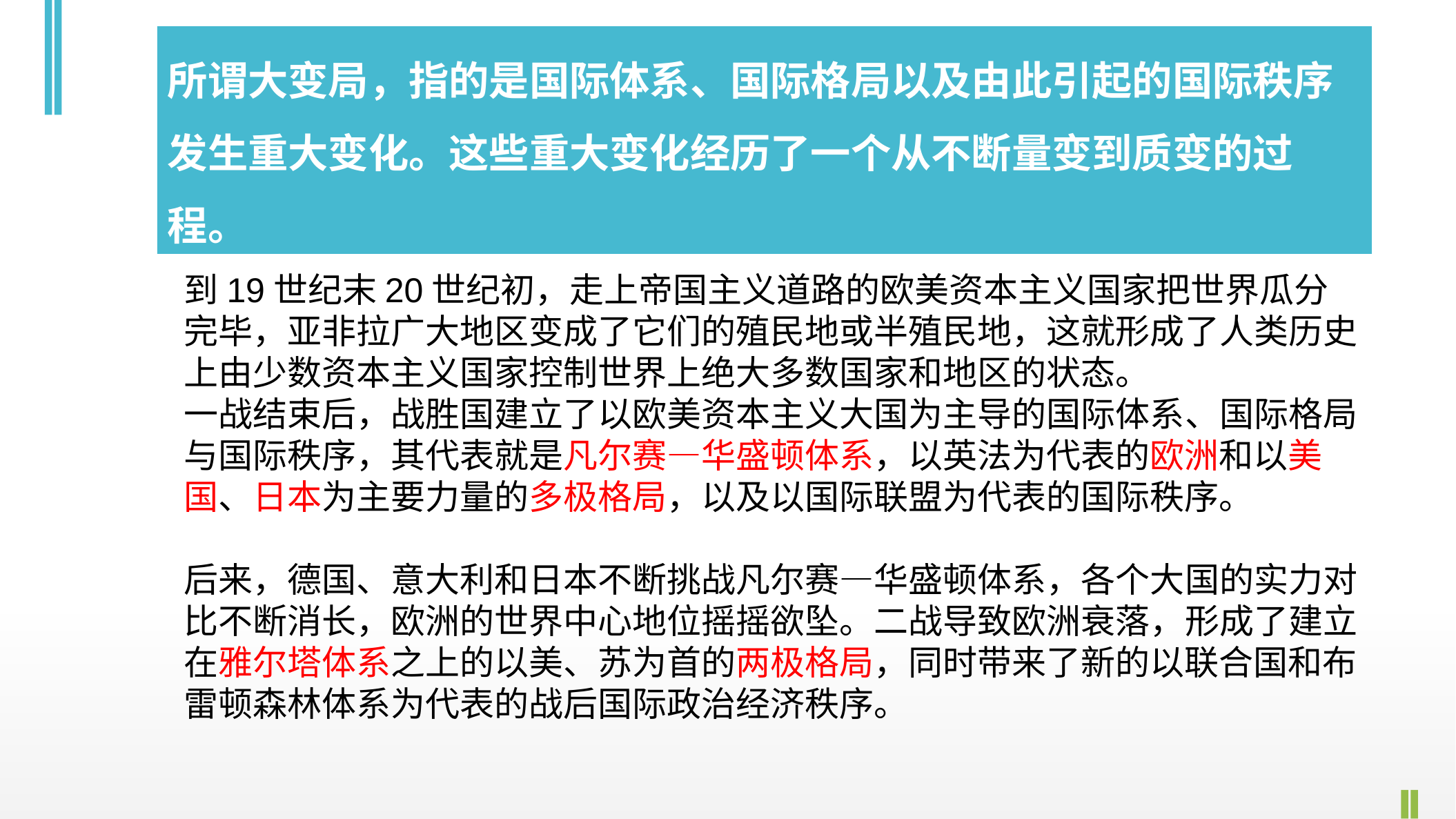

所谓大变局，指的是国际体系、国际格局以及由此引起的国际秩序发生重大变化。这些重大变化经历了一个从不断量变到质变的过程。
到19世纪末20世纪初，走上帝国主义道路的欧美资本主义国家把世界瓜分完毕，亚非拉广大地区变成了它们的殖民地或半殖民地，这就形成了人类历史上由少数资本主义国家控制世界上绝大多数国家和地区的状态。
一战结束后，战胜国建立了以欧美资本主义大国为主导的国际体系、国际格局与国际秩序，其代表就是凡尔赛—华盛顿体系，以英法为代表的欧洲和以美国、日本为主要力量的多极格局，以及以国际联盟为代表的国际秩序。

后来，德国、意大利和日本不断挑战凡尔赛—华盛顿体系，各个大国的实力对比不断消长，欧洲的世界中心地位摇摇欲坠。二战导致欧洲衰落，形成了建立在雅尔塔体系之上的以美、苏为首的两极格局，同时带来了新的以联合国和布雷顿森林体系为代表的战后国际政治经济秩序。